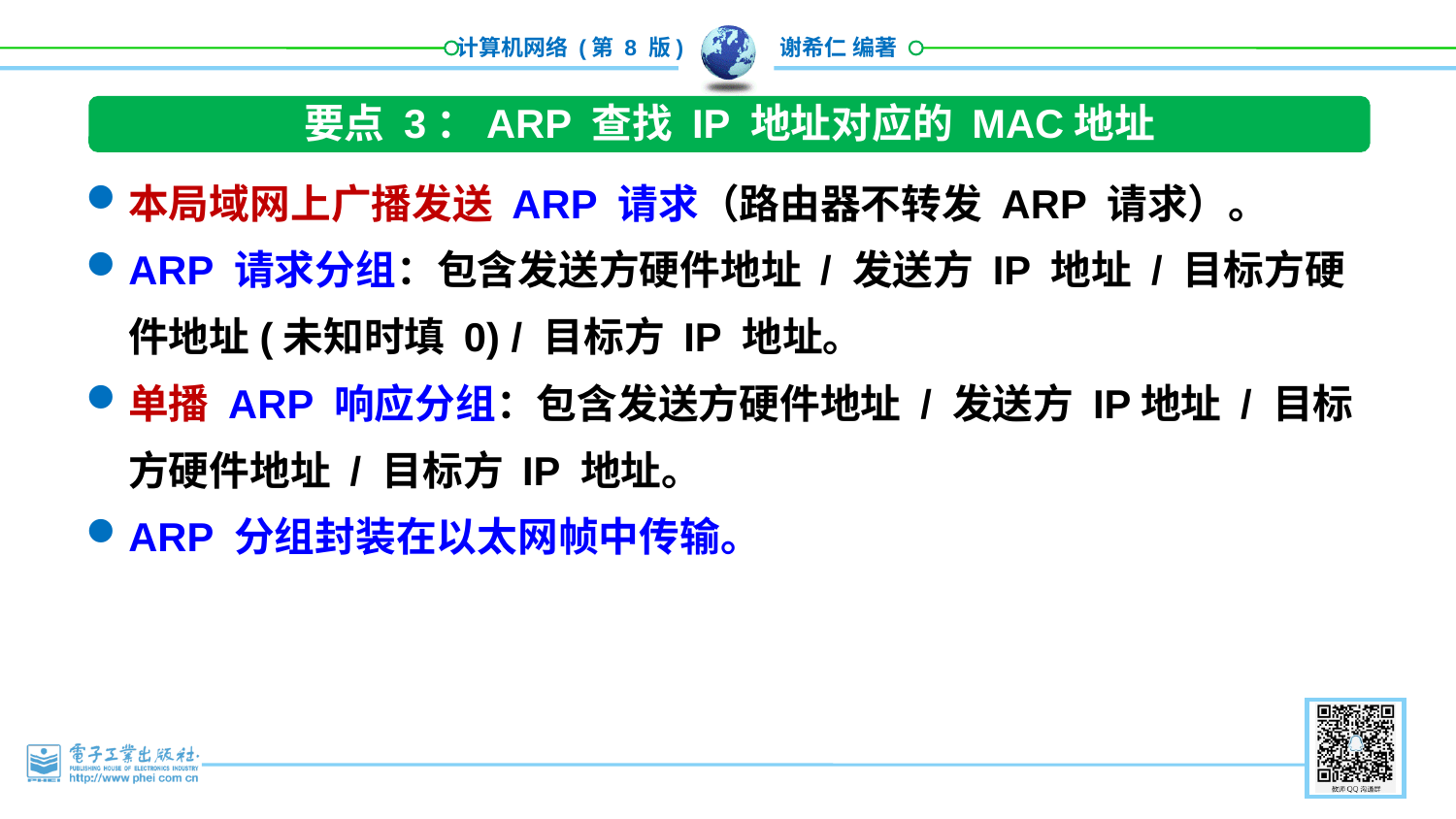

要点 3：ARP 查找 IP 地址对应的 MAC地址

本局域网上广播发送 ARP 请求（路由器不转发 ARP 请求）。
ARP 请求分组：包含发送方硬件地址 / 发送方 IP 地址 / 目标方硬件地址(未知时填 0) / 目标方 IP 地址。
单播 ARP 响应分组：包含发送方硬件地址 / 发送方 IP地址 / 目标方硬件地址 / 目标方 IP 地址。
ARP 分组封装在以太网帧中传输。